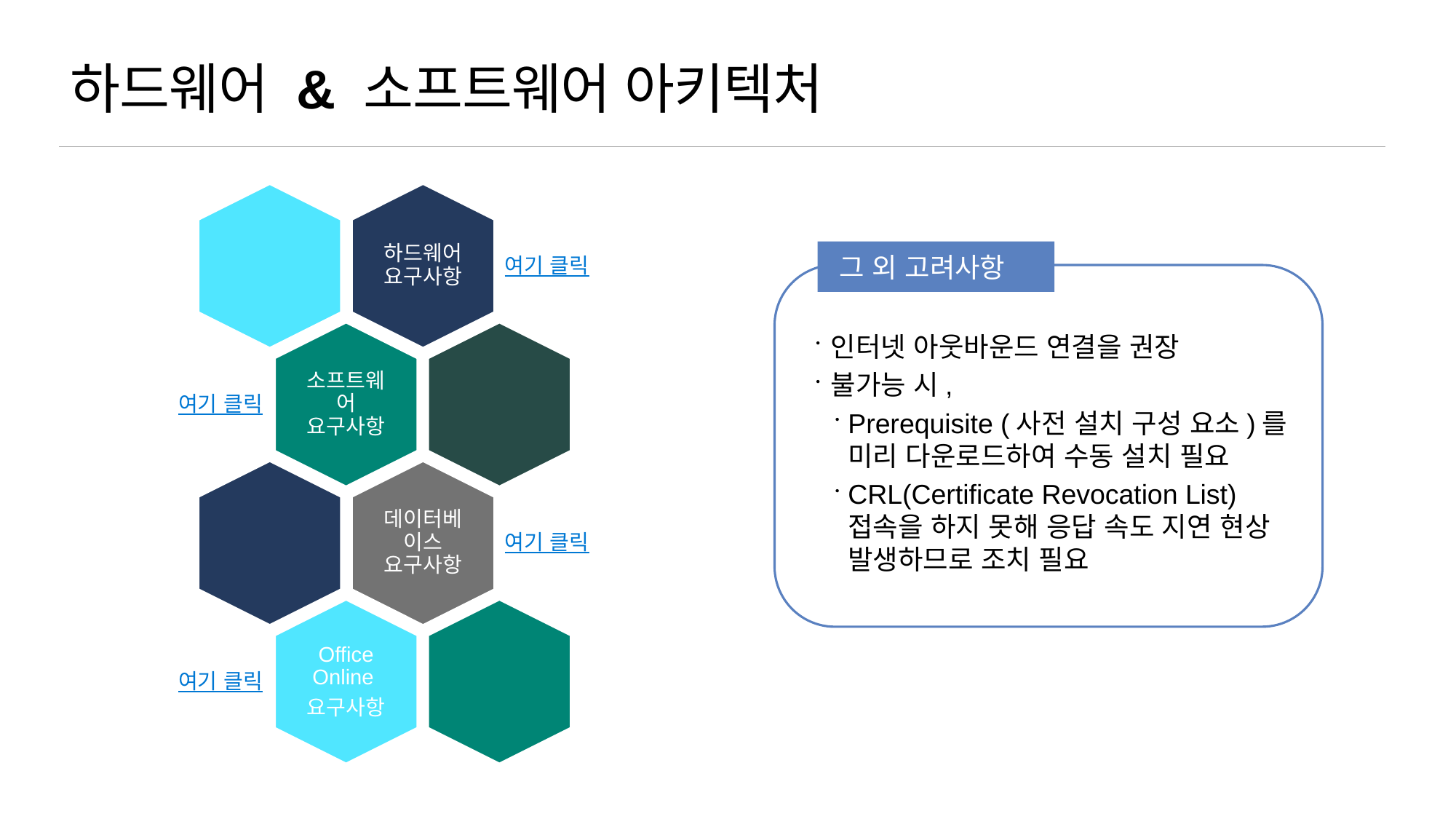

# 하드웨어 & 소프트웨어 아키텍처
하드웨어 요구사항
여기 클릭

소프트웨어 요구사항
여기 클릭

데이터베이스 요구사항
여기 클릭

Office Online
요구사항
여기 클릭

그 외 고려사항

인터넷 아웃바운드 연결을 권장
불가능 시,
Prerequisite (사전 설치 구성 요소)를 미리 다운로드하여 수동 설치 필요
CRL(Certificate Revocation List) 접속을 하지 못해 응답 속도 지연 현상 발생하므로 조치 필요